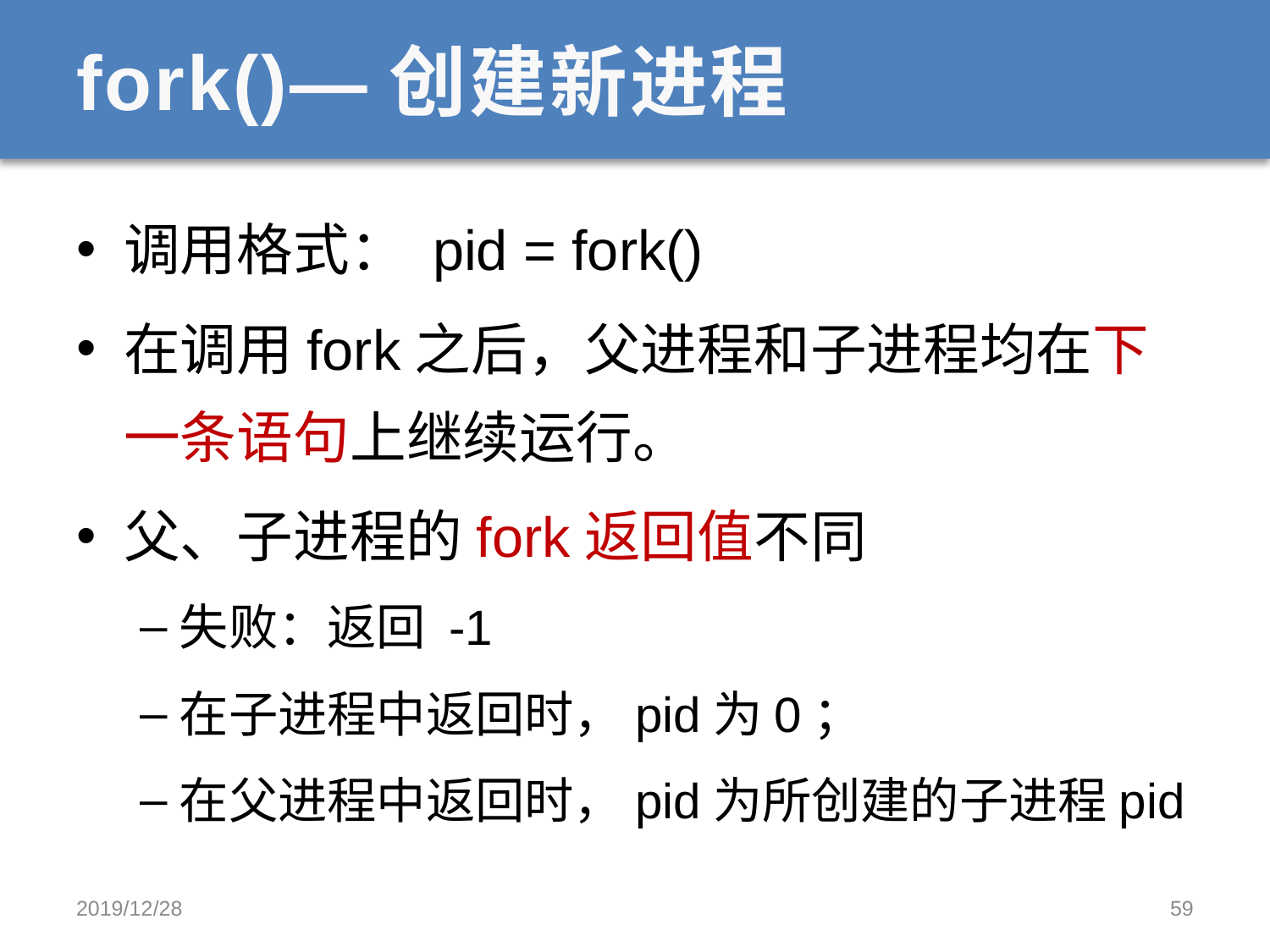

# fork()—创建新进程
调用格式： pid = fork()
在调用fork之后，父进程和子进程均在下一条语句上继续运行。
父、子进程的fork返回值不同
失败：返回 -1
在子进程中返回时，pid为0；
在父进程中返回时，pid为所创建的子进程pid
2019/12/28
59